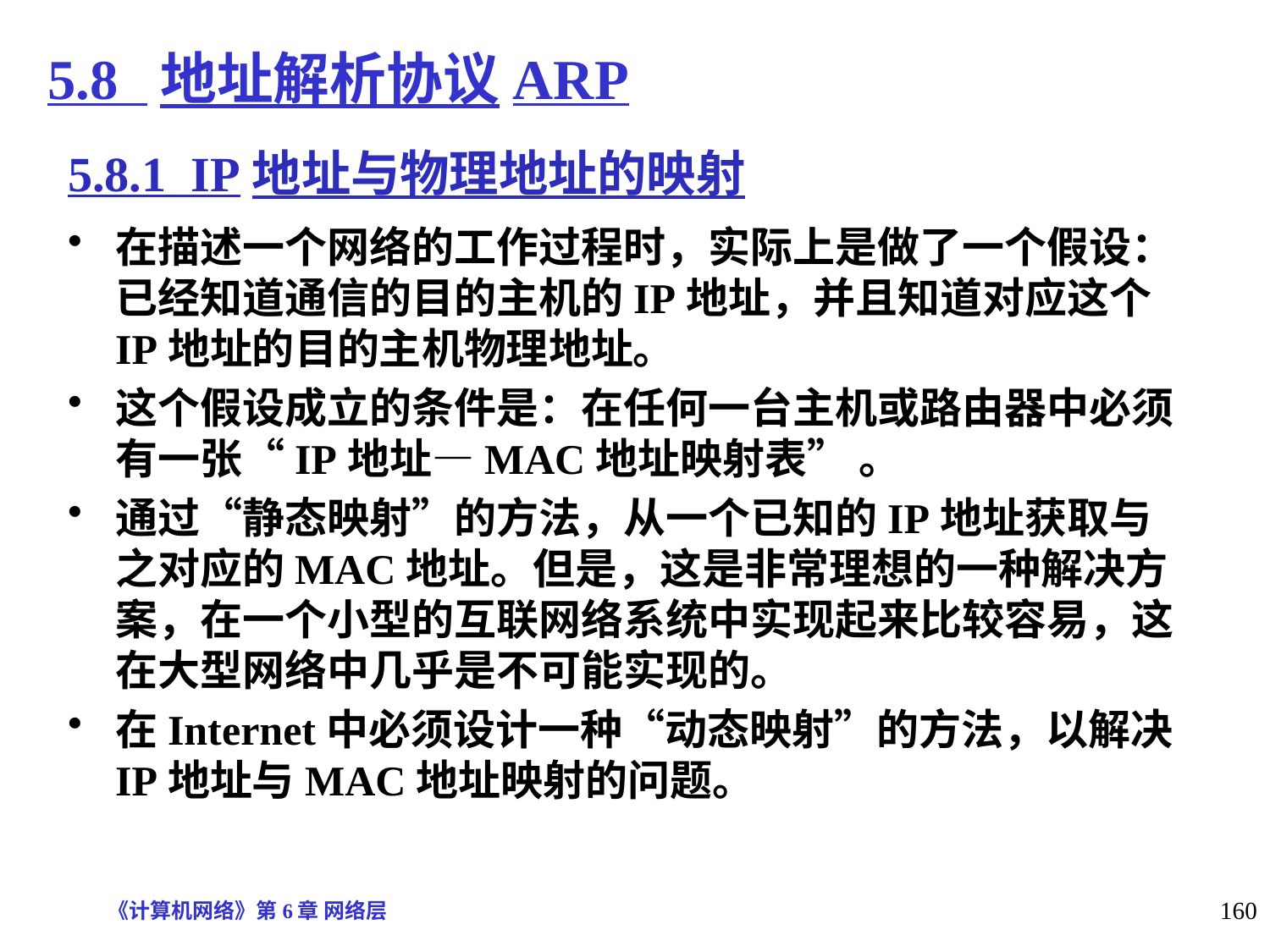

# 5.8  地址解析协议ARP
5.8.1  IP地址与物理地址的映射
在描述一个网络的工作过程时，实际上是做了一个假设：已经知道通信的目的主机的IP地址，并且知道对应这个IP地址的目的主机物理地址。
这个假设成立的条件是：在任何一台主机或路由器中必须有一张“IP地址—MAC地址映射表” 。
通过“静态映射”的方法，从一个已知的IP地址获取与之对应的MAC地址。但是，这是非常理想的一种解决方案，在一个小型的互联网络系统中实现起来比较容易，这在大型网络中几乎是不可能实现的。
在Internet中必须设计一种“动态映射”的方法，以解决IP地址与MAC地址映射的问题。

《计算机网络》第6章 网络层
160